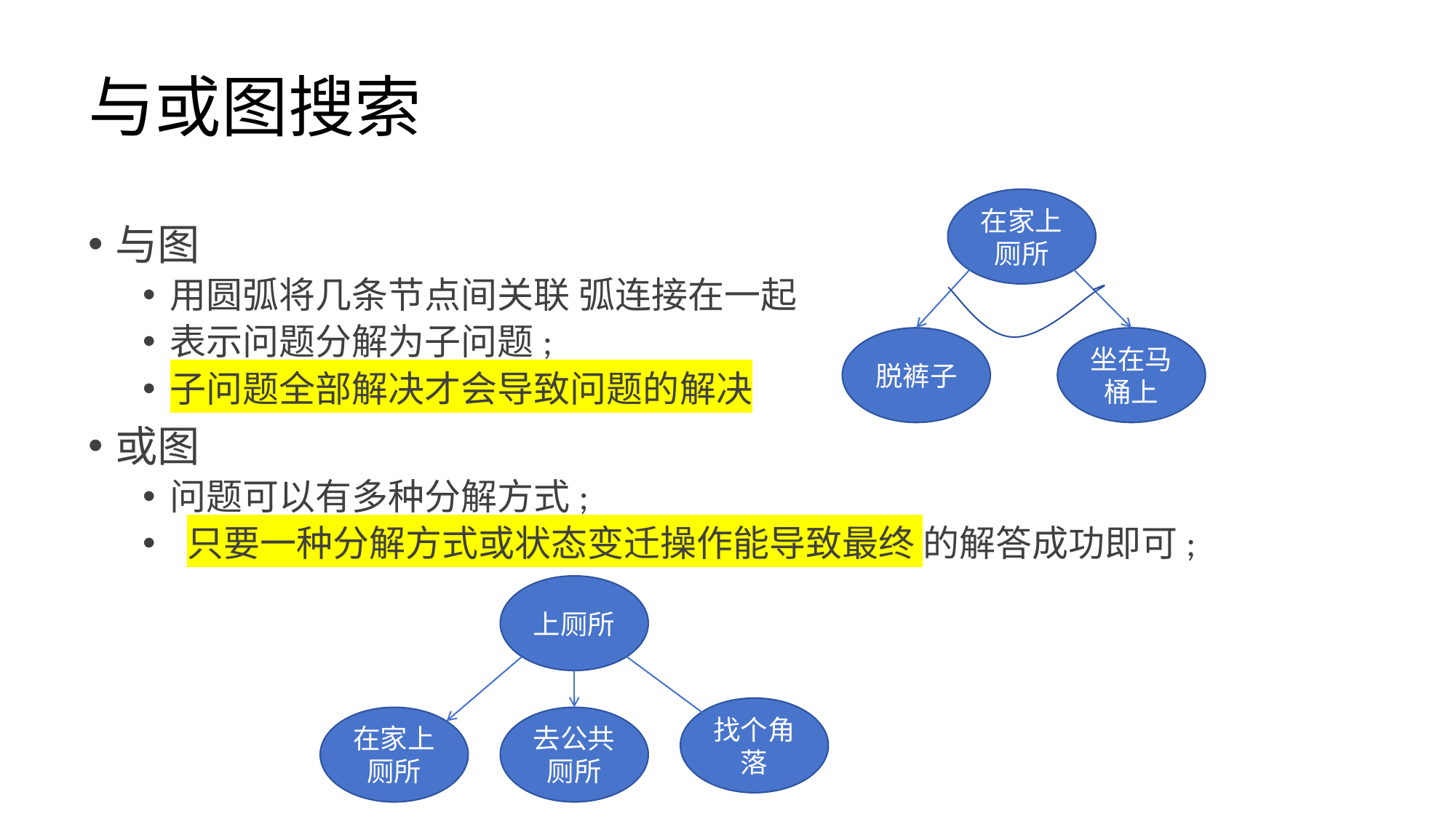

# 与或图搜索
在家上厕所
与图
用圆弧将几条节点间关联 弧连接在一起
表示问题分解为子问题;
子问题全部解决才会导致问题的解决
或图
问题可以有多种分解方式;
 只要一种分解方式或状态变迁操作能导致最终 的解答成功即可;

脱裤子
坐在马桶上
上厕所
找个角落
在家上厕所
去公共厕所